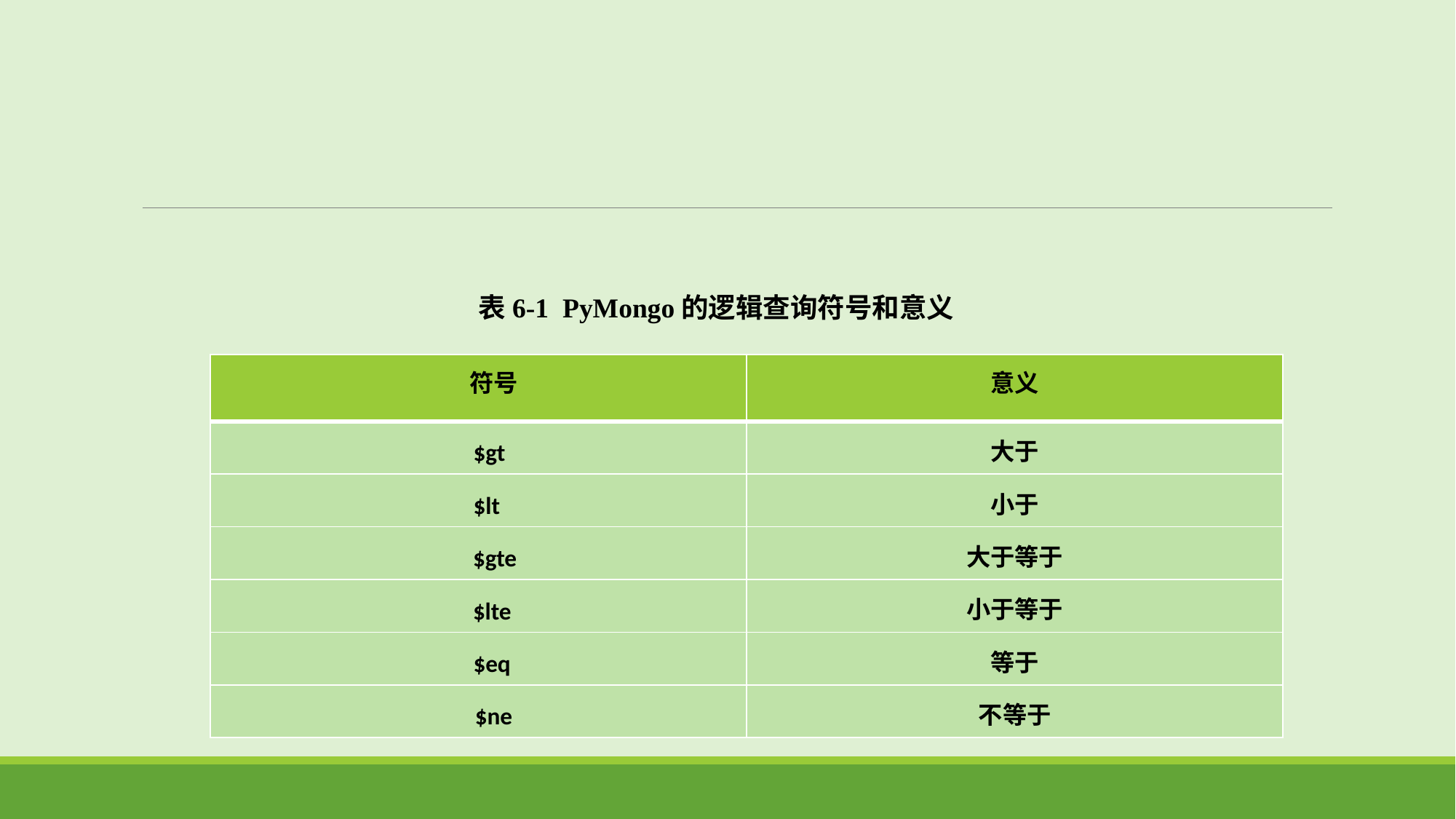

表6-1  PyMongo的逻辑查询符号和意义
| 符号 | 意义 |
| --- | --- |
| $gt | 大于 |
| $lt | 小于 |
| $gte | 大于等于 |
| $lte | 小于等于 |
| $eq | 等于 |
| $ne | 不等于 |